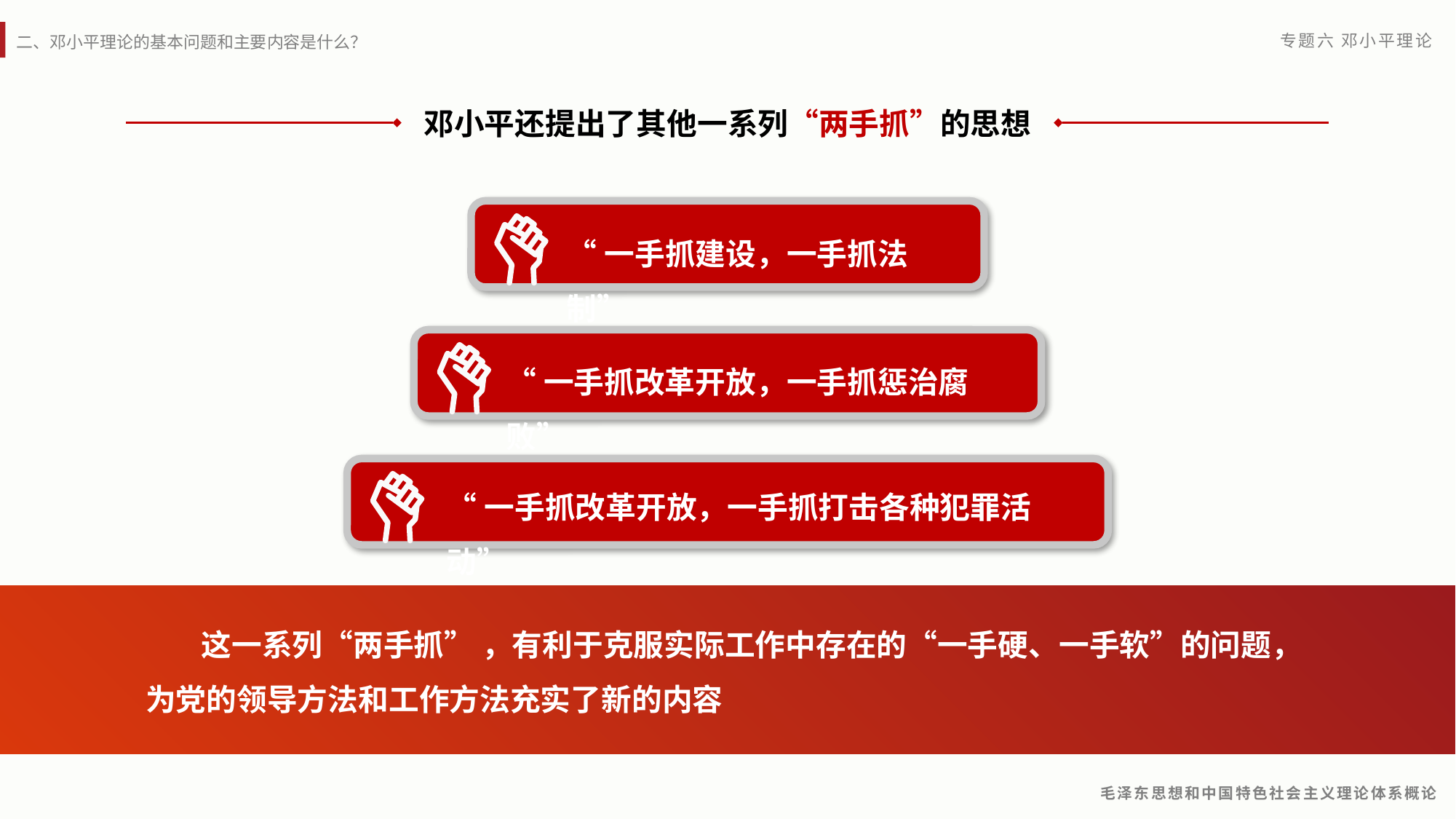

邓小平还提出了其他一系列“两手抓”的思想

“一手抓建设，一手抓法制”

“一手抓改革开放，一手抓惩治腐败”

“一手抓改革开放，一手抓打击各种犯罪活动”

       这一系列“两手抓” ，有利于克服实际工作中存在的“一手硬、一手软”的问题，为党的领导方法和工作方法充实了新的内容